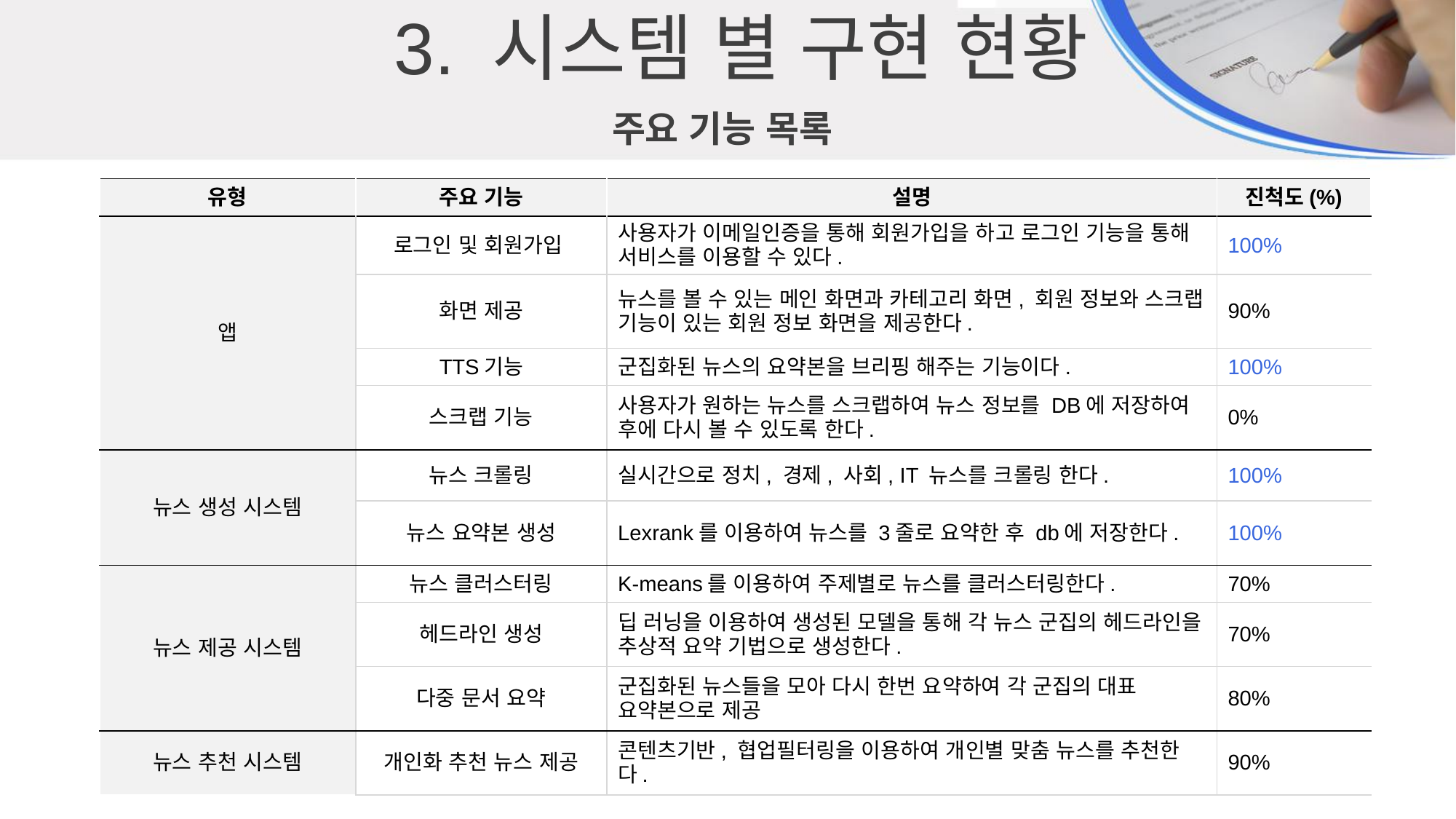

3. 시스템 별 구현 현황
주요 기능 목록
| 유형 | 주요 기능 | 설명 | 진척도(%) |
| --- | --- | --- | --- |
| 앱 | 로그인 및 회원가입 | 사용자가 이메일인증을 통해 회원가입을 하고 로그인 기능을 통해 서비스를 이용할 수 있다. | 100% |
|  | 화면 제공 | 뉴스를 볼 수 있는 메인 화면과 카테고리 화면, 회원 정보와 스크랩 기능이 있는 회원 정보 화면을 제공한다. | 90% |
|  | TTS기능 | 군집화된 뉴스의 요약본을 브리핑 해주는 기능이다. | 100% |
|  | 스크랩 기능 | 사용자가 원하는 뉴스를 스크랩하여 뉴스 정보를 DB에 저장하여 후에 다시 볼 수 있도록 한다. | 0% |
| 뉴스 생성 시스템 | 뉴스 크롤링 | 실시간으로 정치, 경제, 사회, IT 뉴스를 크롤링 한다. | 100% |
|  | 뉴스 요약본 생성 | Lexrank를 이용하여 뉴스를 3줄로 요약한 후 db에 저장한다. | 100% |
| 뉴스 제공 시스템 | 뉴스 클러스터링 | K-means를 이용하여 주제별로 뉴스를 클러스터링한다. | 70% |
|  | 헤드라인 생성 | 딥 러닝을 이용하여 생성된 모델을 통해 각 뉴스 군집의 헤드라인을 추상적 요약 기법으로 생성한다. | 70% |
|  | 다중 문서 요약 | 군집화된 뉴스들을 모아 다시 한번 요약하여 각 군집의 대표 요약본으로 제공 | 80% |
| 뉴스 추천 시스템 | 개인화 추천 뉴스 제공 | 콘텐츠기반, 협업필터링을 이용하여 개인별 맞춤 뉴스를 추천한다. | 90% |